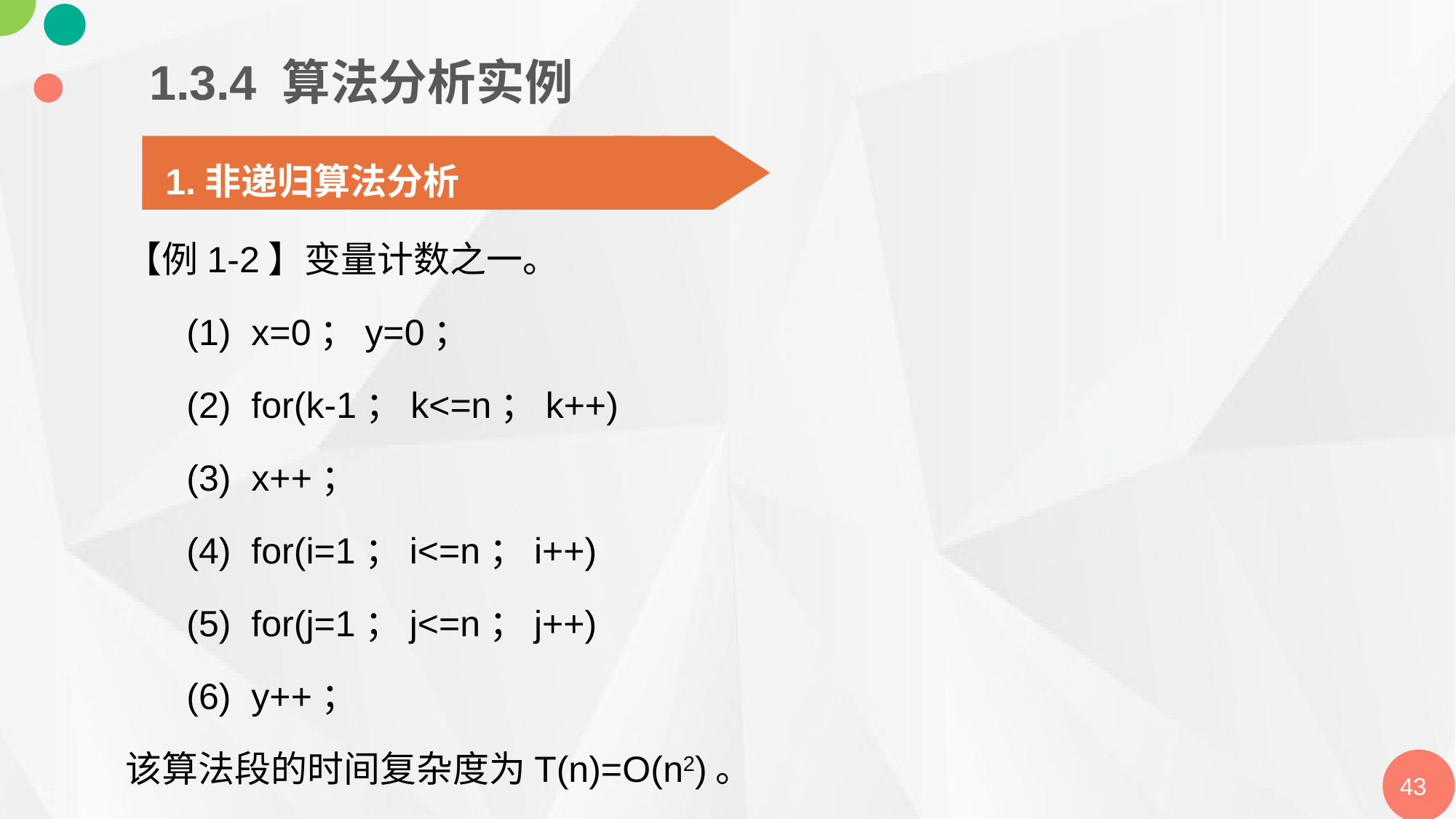

1.3.4 算法分析实例

1.非递归算法分析
【例1-2】变量计数之一。
      (1)  x=0；y=0；
      (2)  for(k-1；k<=n；k++)
      (3)  x++；
      (4)  for(i=1；i<=n；i++)
      (5)  for(j=1；j<=n；j++)
      (6)  y++；
该算法段的时间复杂度为T(n)=Ο(n2)。